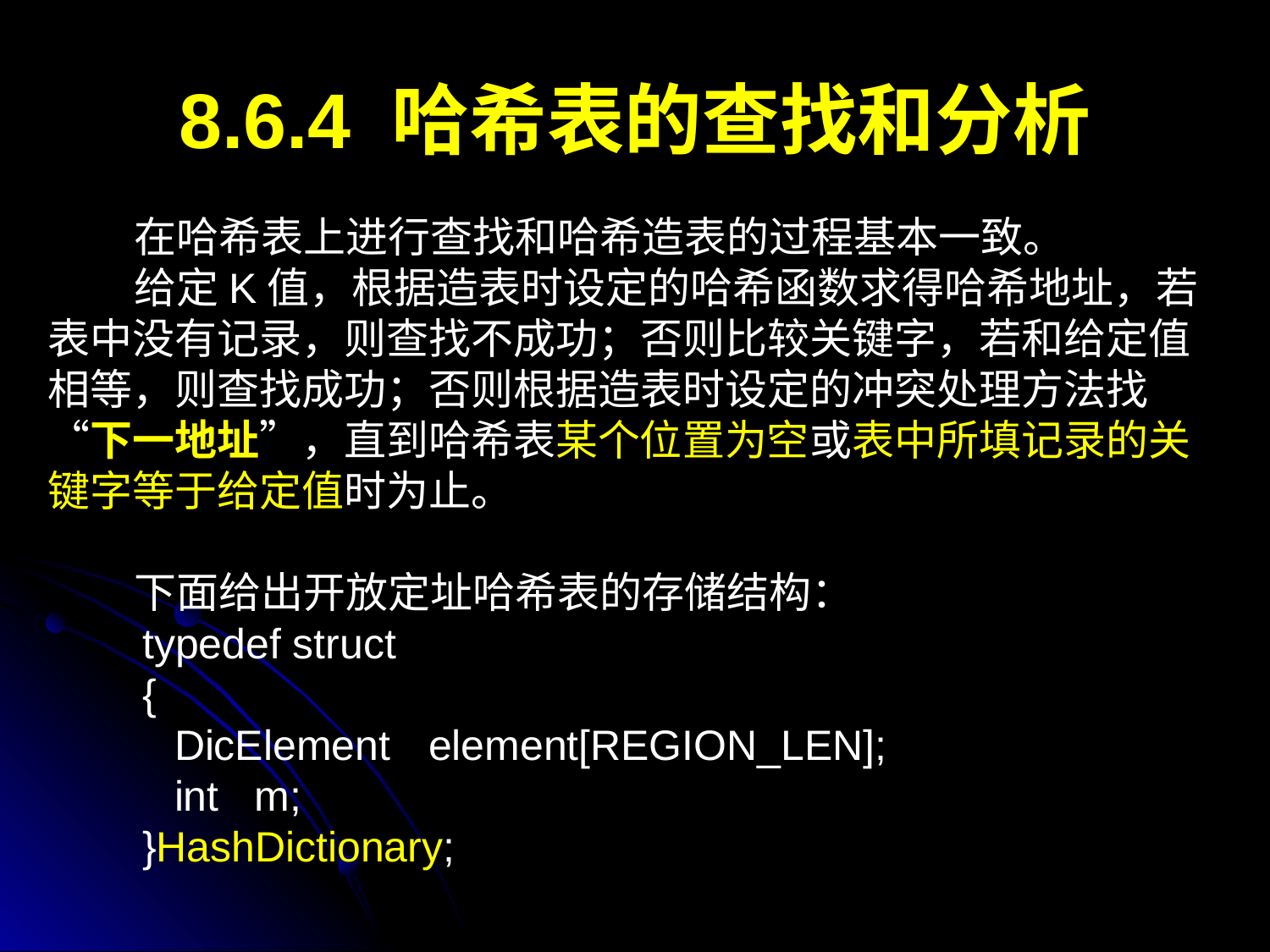

8.6.4 哈希表的查找和分析
        在哈希表上进行查找和哈希造表的过程基本一致。
        给定K值，根据造表时设定的哈希函数求得哈希地址，若表中没有记录，则查找不成功；否则比较关键字，若和给定值相等，则查找成功；否则根据造表时设定的冲突处理方法找“下一地址”，直到哈希表某个位置为空或表中所填记录的关键字等于给定值时为止。

        下面给出开放定址哈希表的存储结构：
        typedef struct
        {
	DicElement	element[REGION_LEN];
	int   m;
        }HashDictionary;